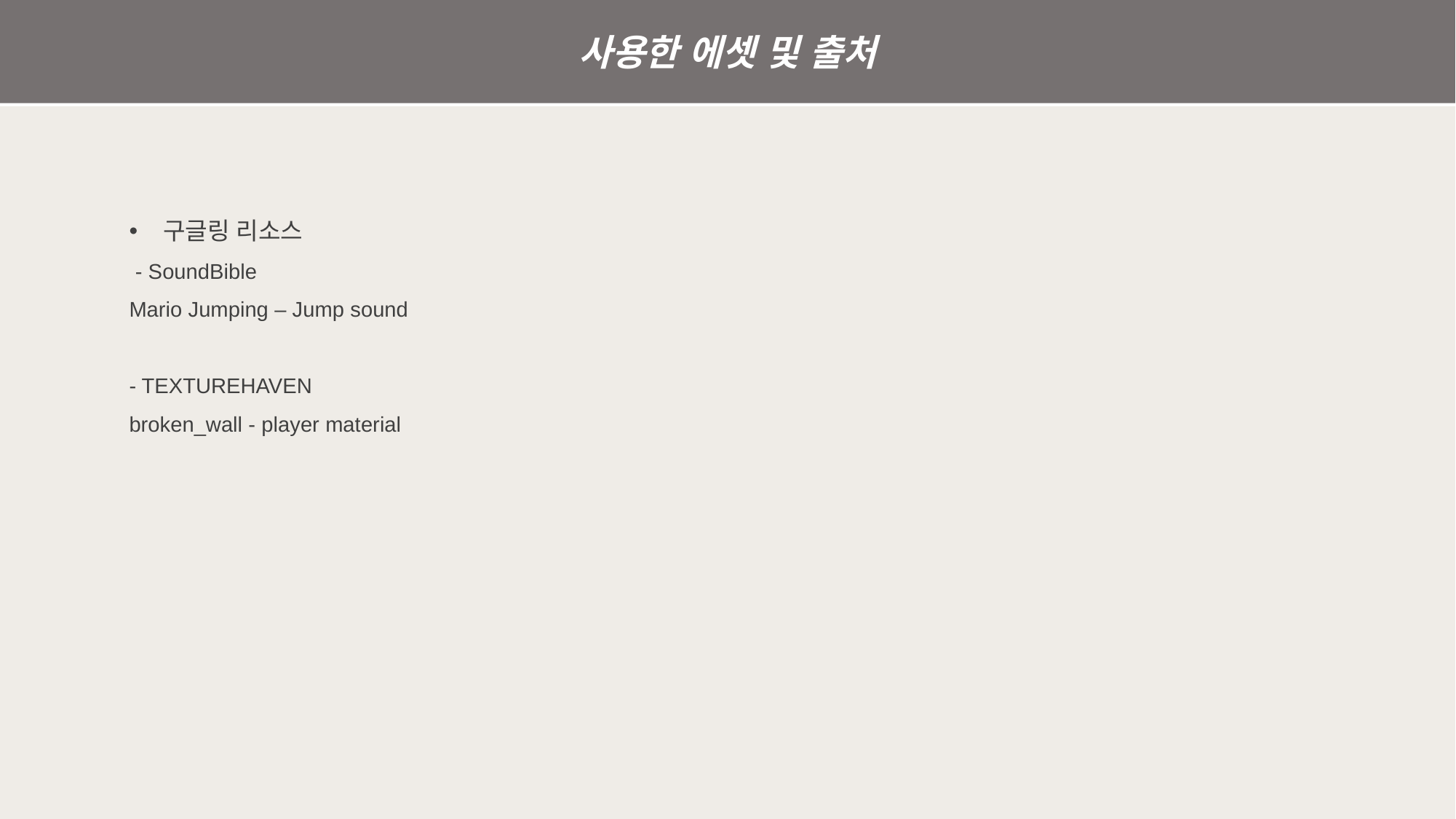

사용한 에셋 및 출처
구글링 리소스
 - SoundBible
Mario Jumping – Jump sound

- TEXTUREHAVEN
broken_wall - player material